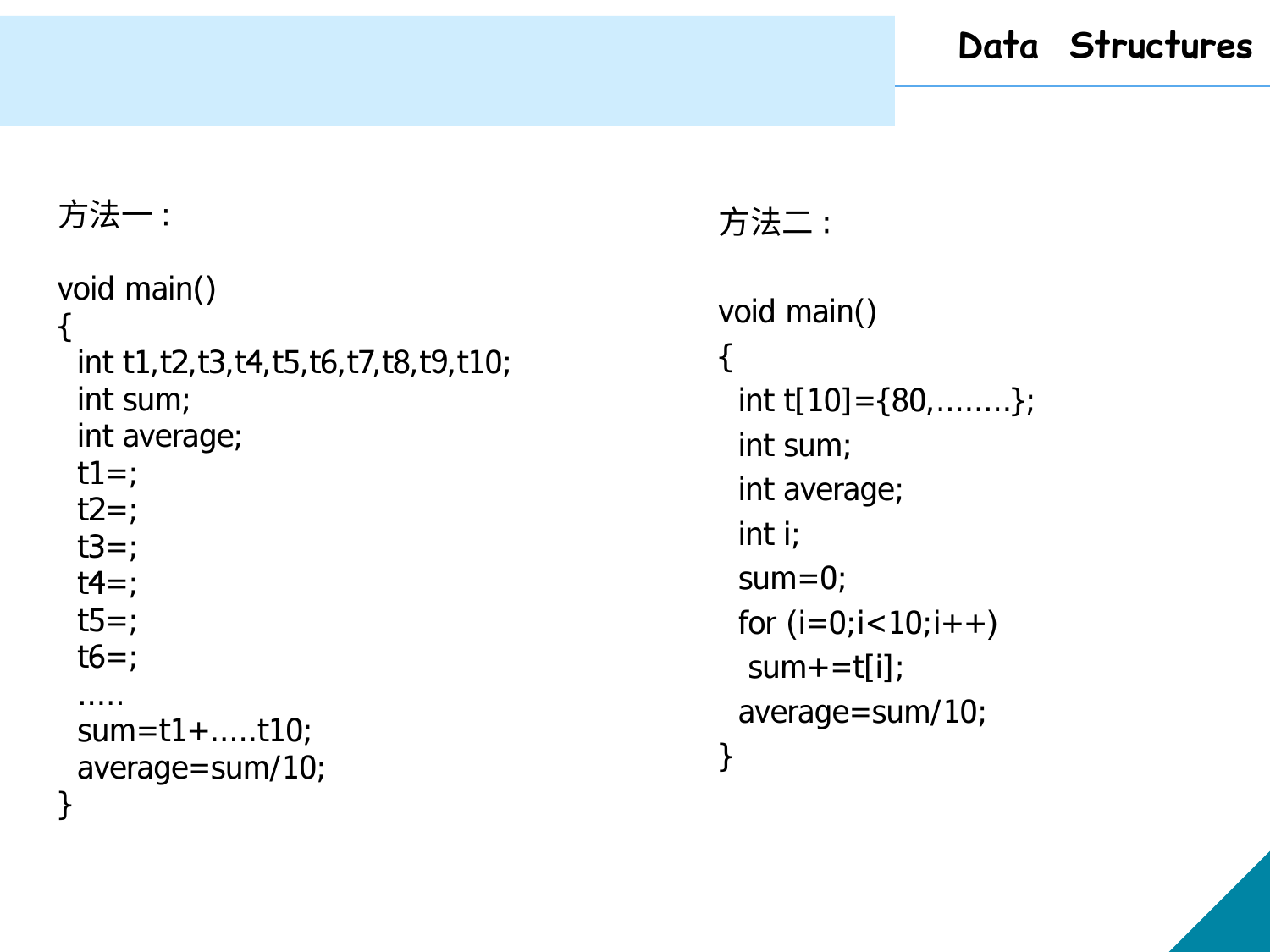

#
方法一:

void main()
{
  int t1,t2,t3,t4,t5,t6,t7,t8,t9,t10;
  int sum;
  int average;
  t1=;
  t2=;
  t3=;
  t4=;
  t5=;
  t6=;
  .....
  sum=t1+.....t10;
  average=sum/10;
}
方法二:

void main()
{
  int t[10]={80,........};
  int sum;
  int average;
  int i;
  sum=0;
  for (i=0;i<10;i++)
   sum+=t[i];
  average=sum/10;
}